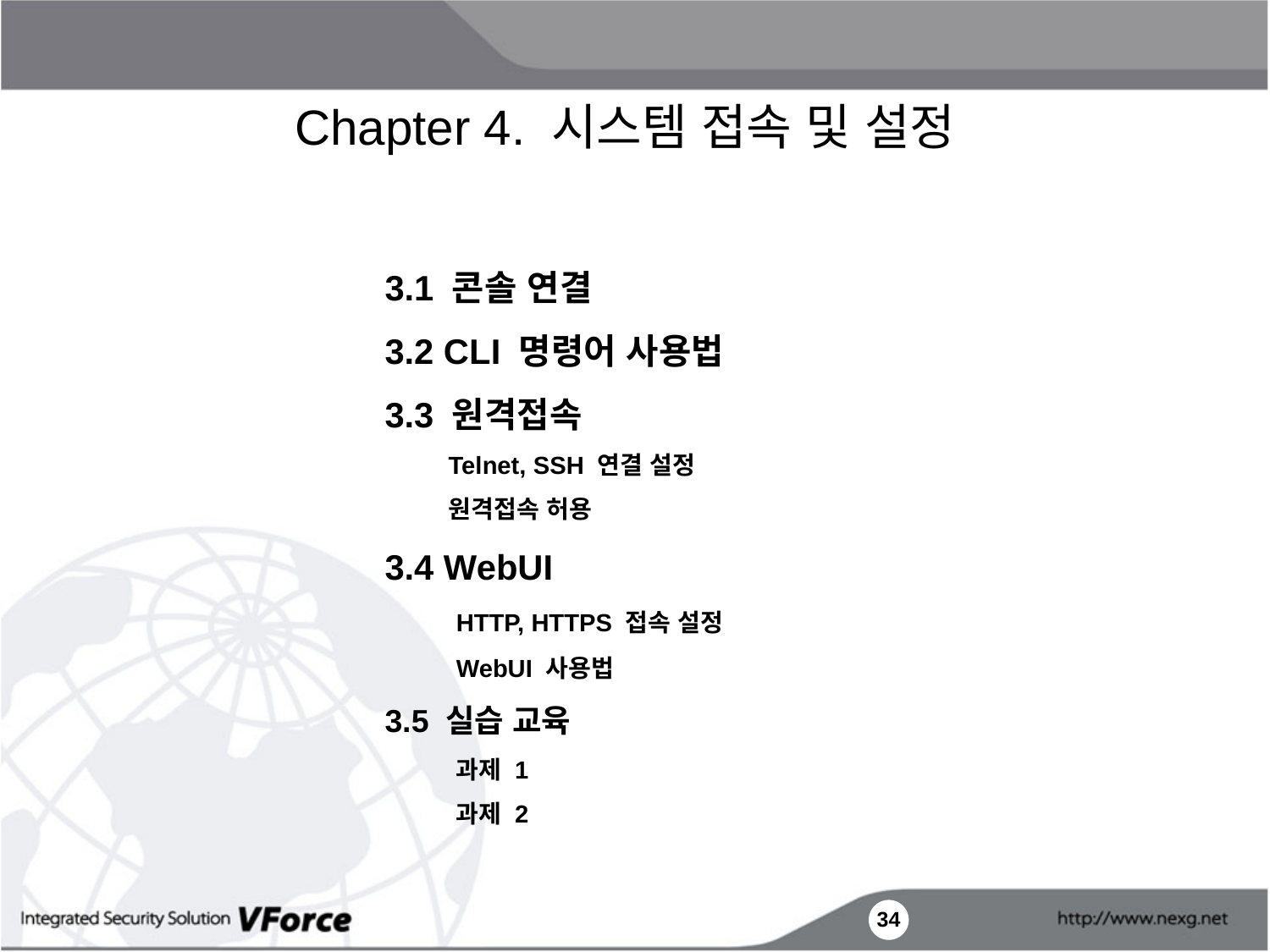

Chapter 4. 시스템 접속 및 설정
3.1 콘솔 연결
3.2 CLI 명령어 사용법
3.3 원격접속
Telnet, SSH 연결 설정
원격접속 허용
3.4 WebUI
	HTTP, HTTPS 접속 설정
	WebUI 사용법
3.5 실습 교육
	과제 1
	과제 2